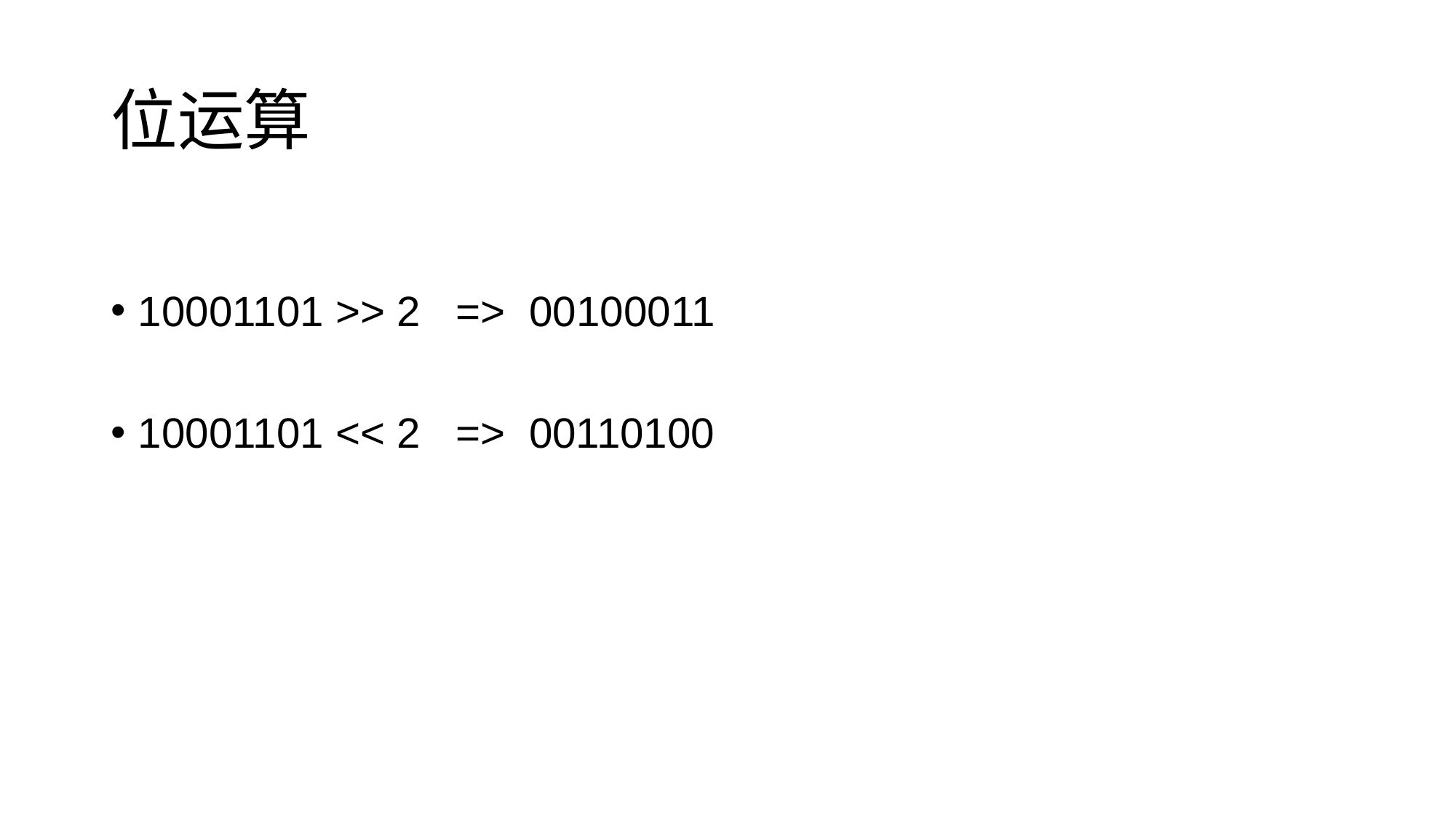

# 位运算

10001101 >> 2   =>  00100011

10001101 << 2   =>  00110100